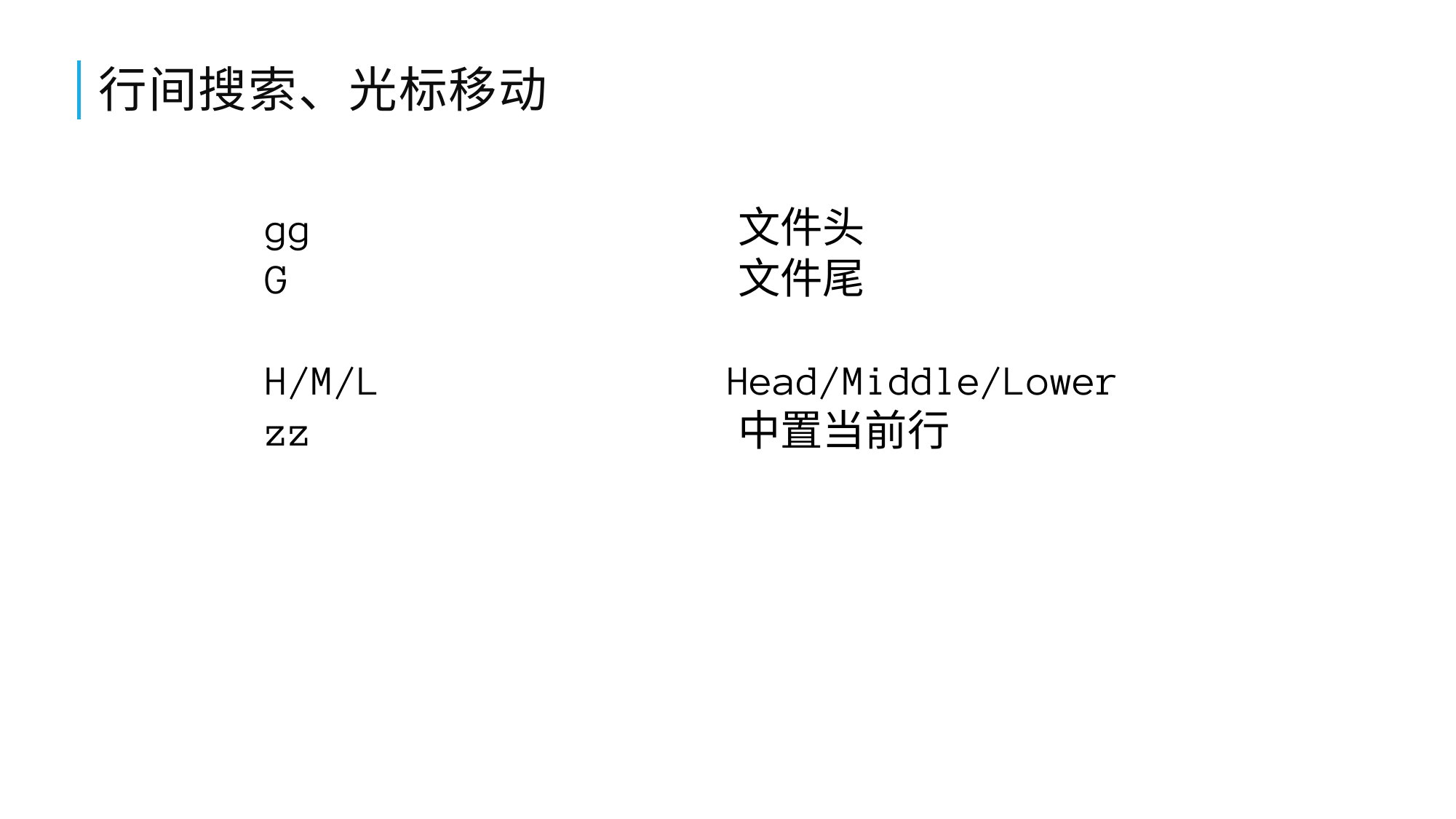

# 行间搜索、光标移动

gg                  文件头
G                   文件尾

H/M/L               Head/Middle/Lower
zz                  中置当前行